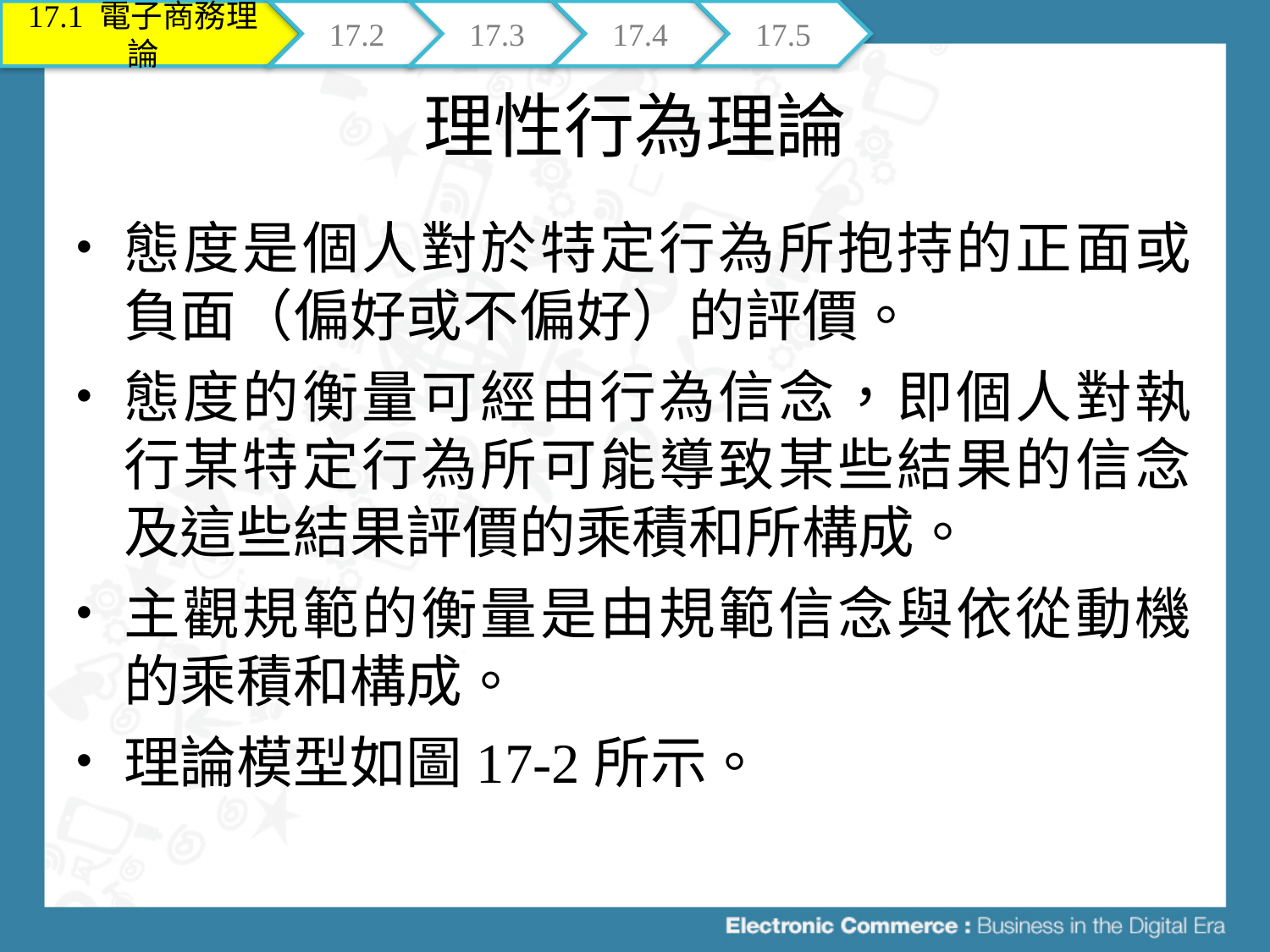

17.1 電子商務理論
17.2
17.3
17.4
17.5
# 理性行為理論
態度是個人對於特定行為所抱持的正面或負面（偏好或不偏好）的評價。
態度的衡量可經由行為信念，即個人對執行某特定行為所可能導致某些結果的信念及這些結果評價的乘積和所構成。
主觀規範的衡量是由規範信念與依從動機的乘積和構成。
理論模型如圖17-2所示。